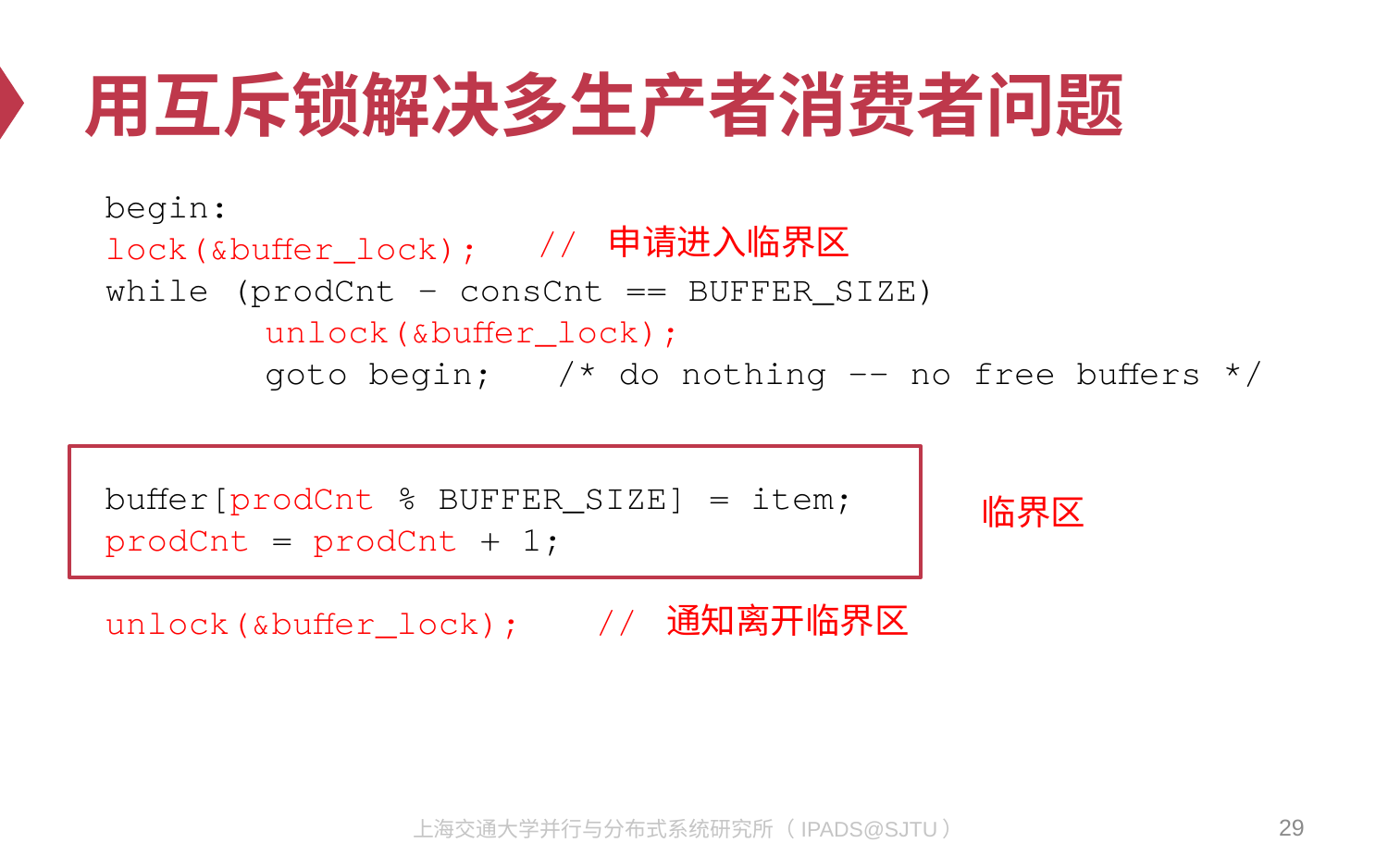

# 用互斥锁解决多生产者消费者问题
begin:
lock(&buffer_lock);
while (prodCnt - consCnt == BUFFER_SIZE)
	 unlock(&buffer_lock);
	 goto begin;   /* do nothing -- no free buffers */

buffer[prodCnt % BUFFER_SIZE] = item;
prodCnt = prodCnt + 1;

unlock(&buffer_lock);

// 申请进入临界区

临界区
// 通知离开临界区

29
上海交通大学并行与分布式系统研究所（IPADS@SJTU）